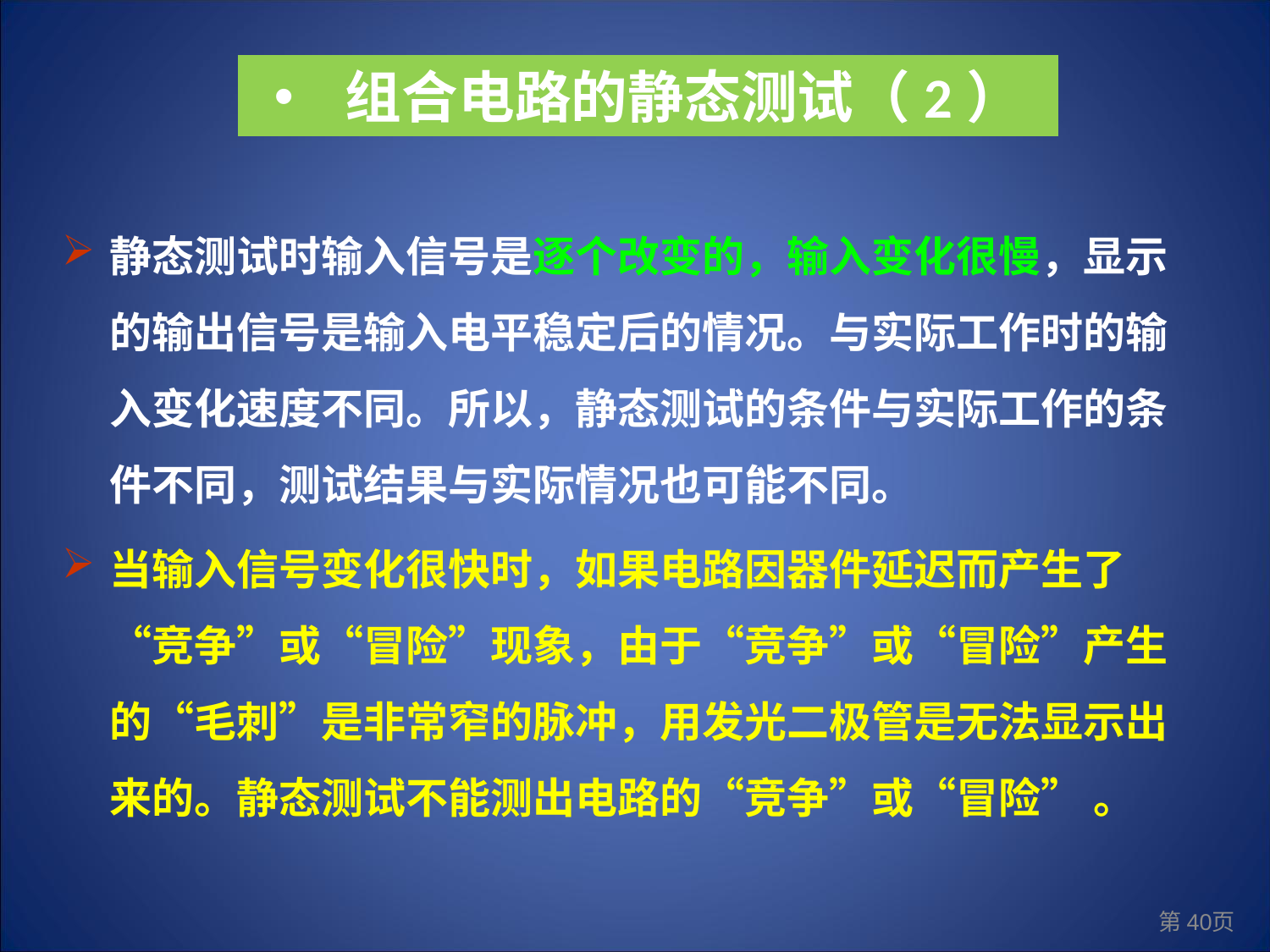

组合电路的静态测试（2）
静态测试时输入信号是逐个改变的，输入变化很慢，显示的输出信号是输入电平稳定后的情况。与实际工作时的输入变化速度不同。所以，静态测试的条件与实际工作的条件不同，测试结果与实际情况也可能不同。
当输入信号变化很快时，如果电路因器件延迟而产生了“竞争”或“冒险”现象，由于“竞争”或“冒险”产生的“毛刺”是非常窄的脉冲，用发光二极管是无法显示出来的。静态测试不能测出电路的“竞争”或“冒险” 。